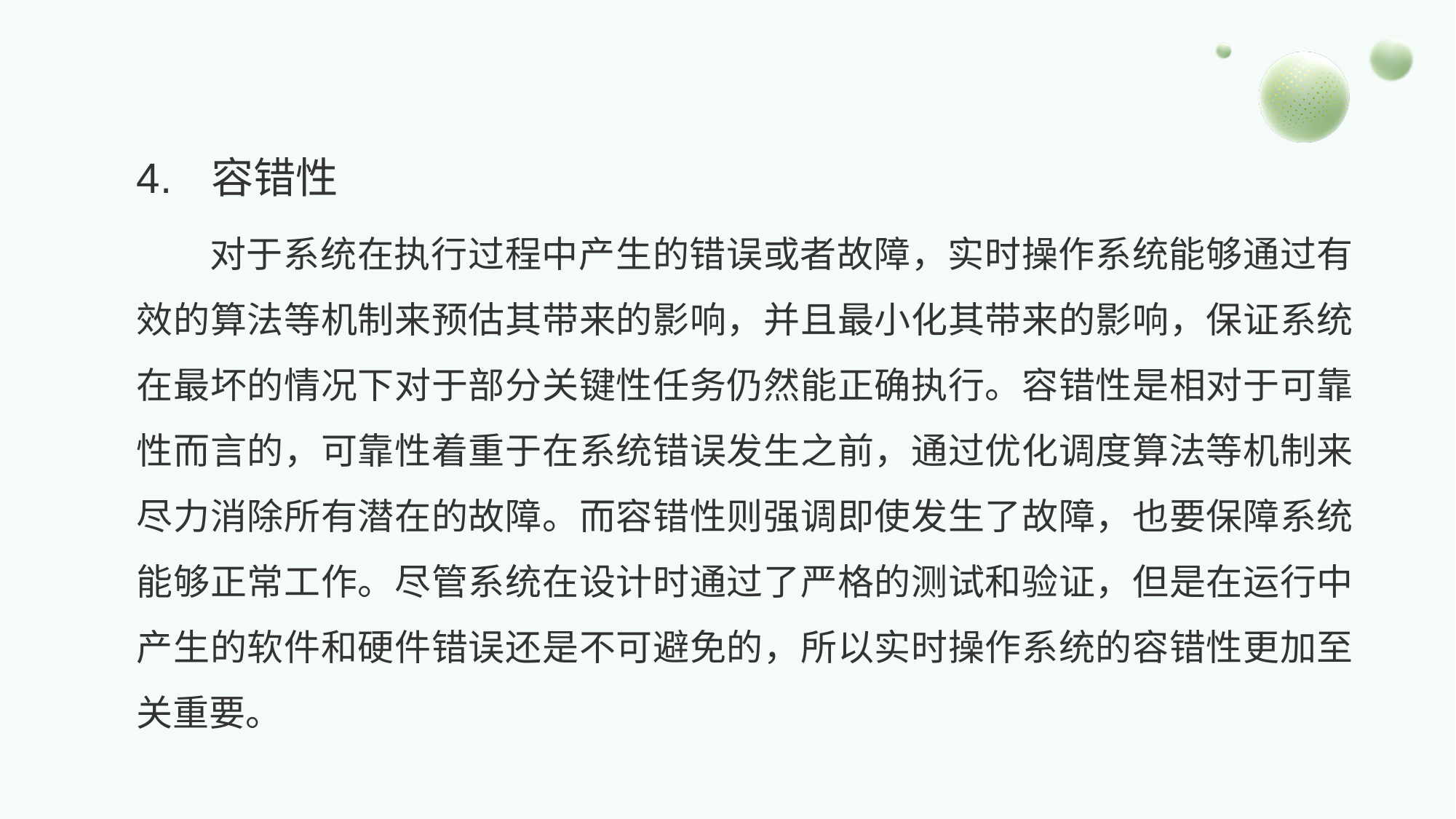

4.	  容错性
对于系统在执行过程中产生的错误或者故障，实时操作系统能够通过有效的算法等机制来预估其带来的影响，并且最小化其带来的影响，保证系统在最坏的情况下对于部分关键性任务仍然能正确执行。容错性是相对于可靠性而言的，可靠性着重于在系统错误发生之前，通过优化调度算法等机制来尽力消除所有潜在的故障。而容错性则强调即使发生了故障，也要保障系统能够正常工作。尽管系统在设计时通过了严格的测试和验证，但是在运行中产生的软件和硬件错误还是不可避免的，所以实时操作系统的容错性更加至关重要。